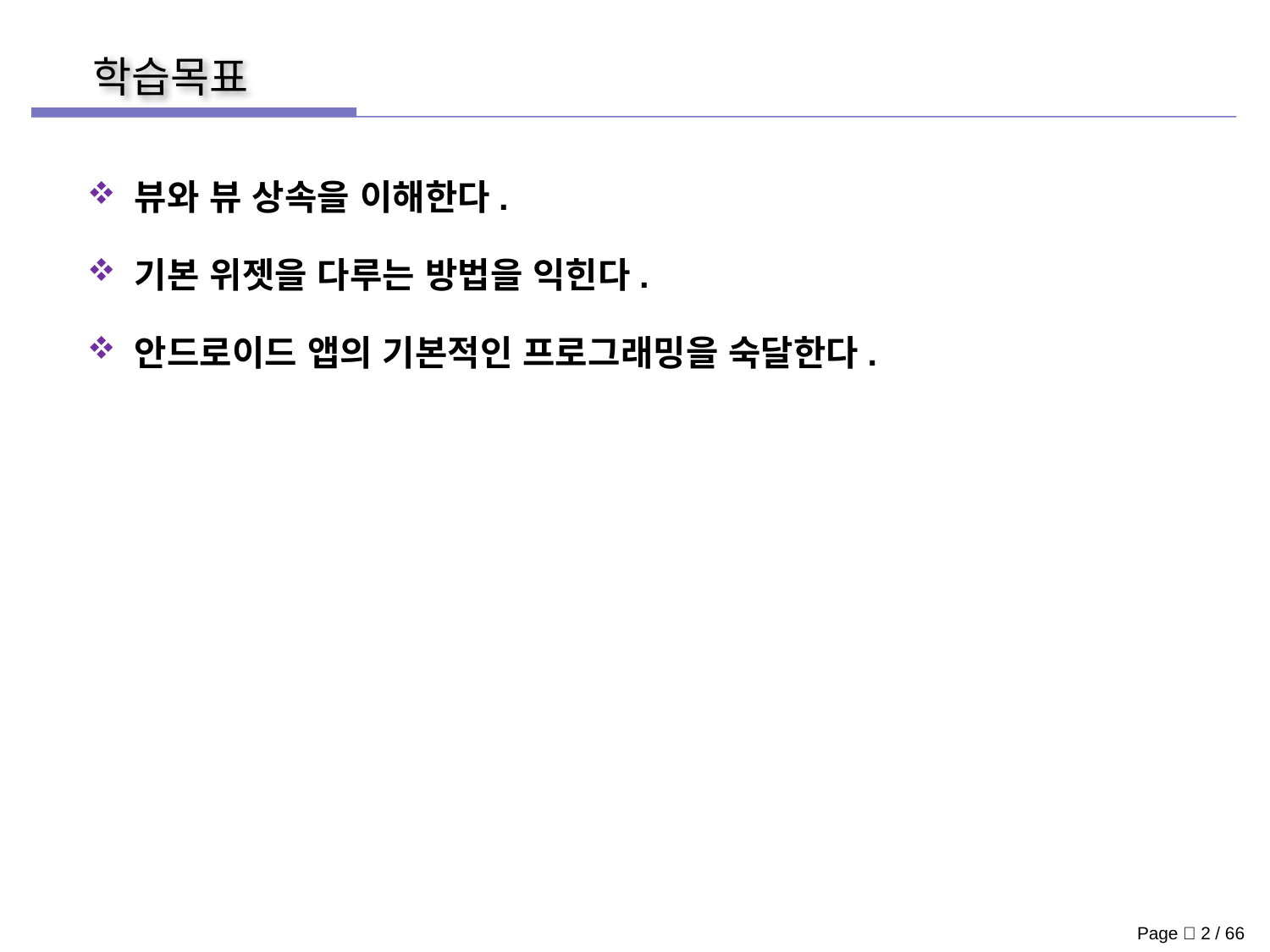

뷰와 뷰 상속을 이해한다.
 기본 위젯을 다루는 방법을 익힌다.
 안드로이드 앱의 기본적인 프로그래밍을 숙달한다.